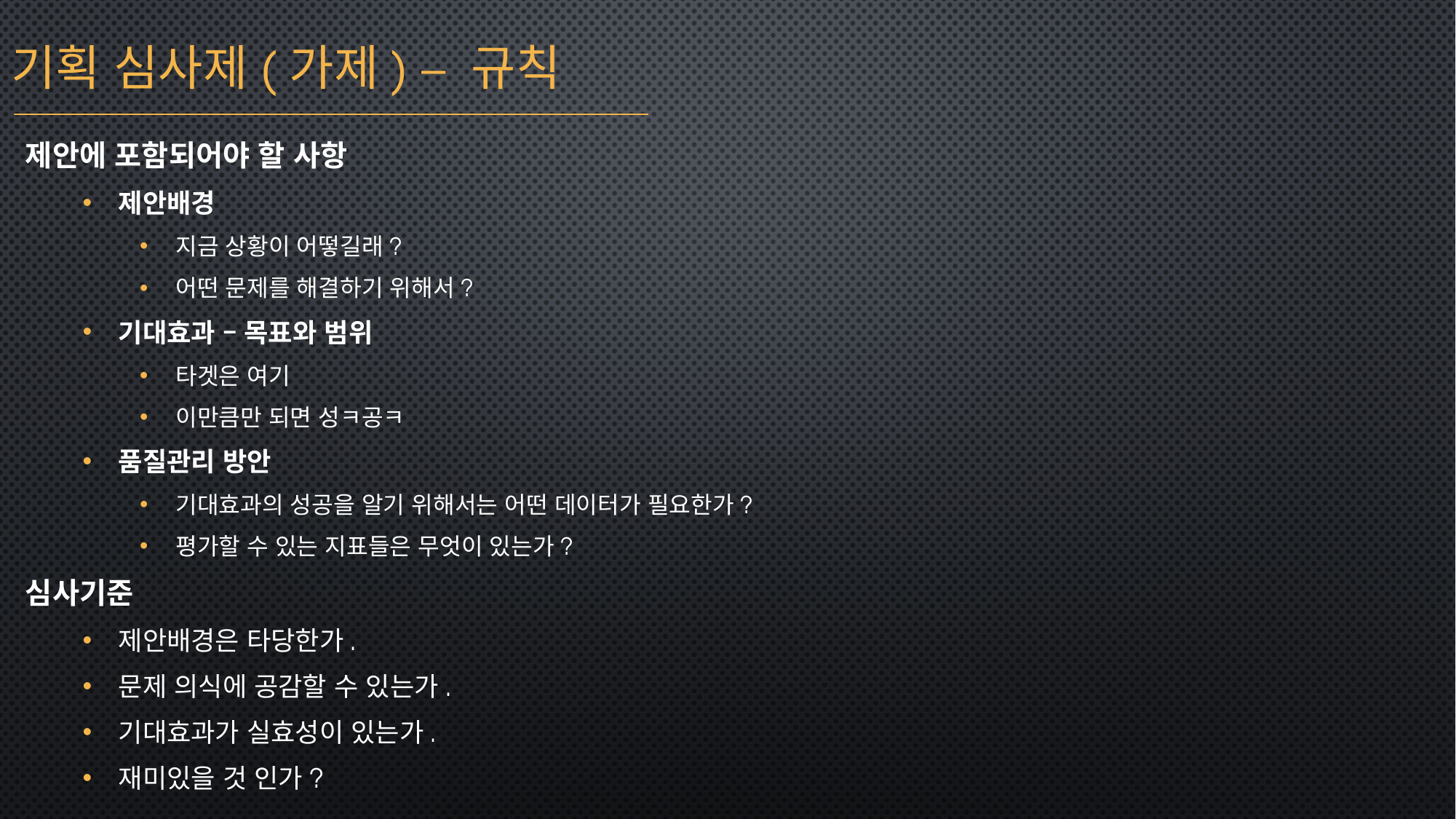

기획 심사제(가제) – 규칙
제안에 포함되어야 할 사항
제안배경
지금 상황이 어떻길래?
어떤 문제를 해결하기 위해서?
기대효과 – 목표와 범위
타겟은 여기
이만큼만 되면 성ㅋ공ㅋ
품질관리 방안
기대효과의 성공을 알기 위해서는 어떤 데이터가 필요한가?
평가할 수 있는 지표들은 무엇이 있는가?
심사기준
제안배경은 타당한가.
문제 의식에 공감할 수 있는가.
기대효과가 실효성이 있는가.
재미있을 것 인가?